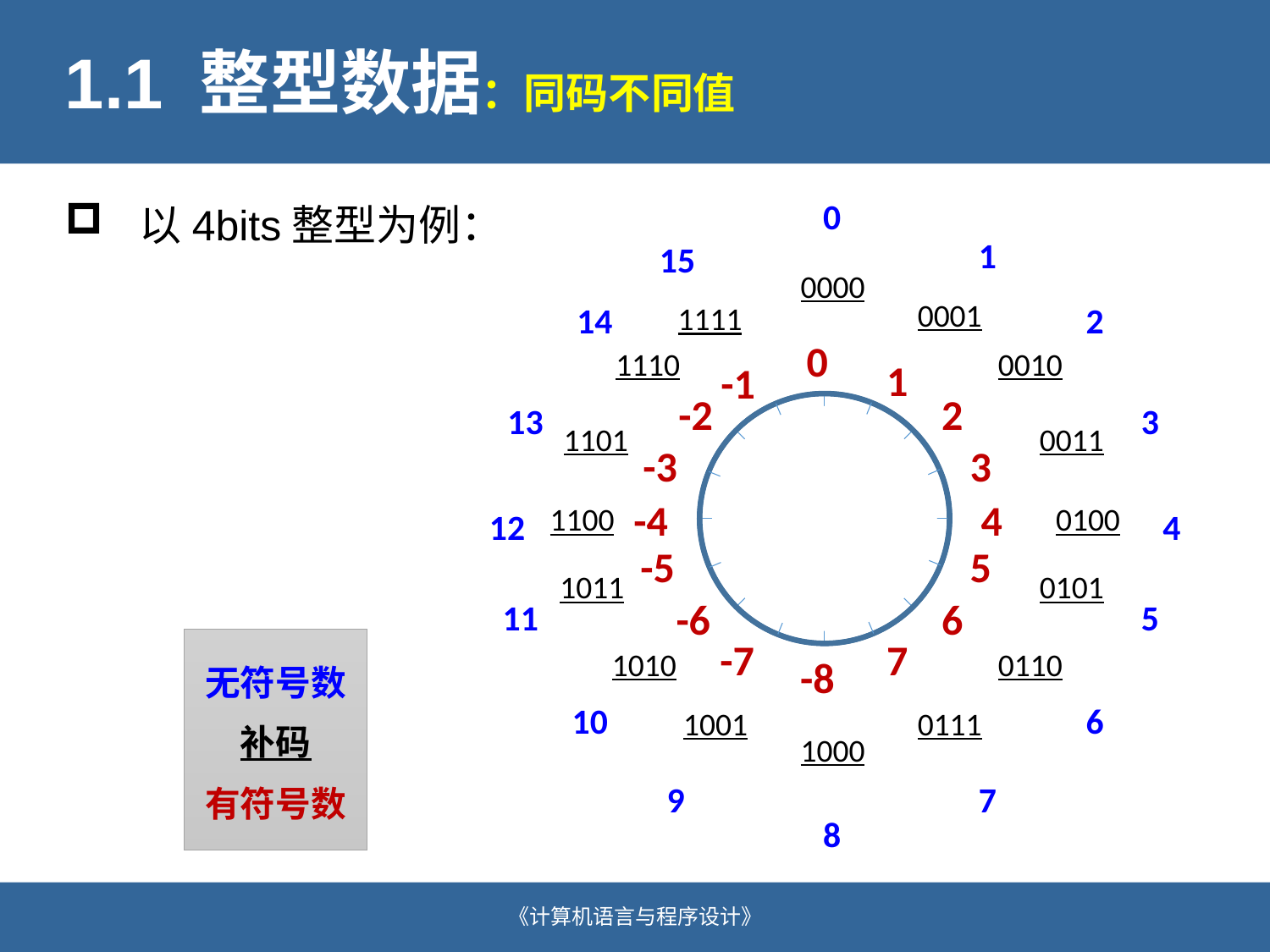

# 1.1 整型数据：同码不同值
以4bits整型为例：
0
1
15
14
2
13
3
12
4
11
5
10
6
9
7
8
0000
0001
1111
0
1
-1
-2
2
-3
3
-4
4
-5
5
-6
6
-7
7
-8
1110
0010

1101
0011
1100
0100
1011
0101

1010
0110
无符号数
1001
0111
补码
1000
有符号数

《计算机语言与程序设计》
60